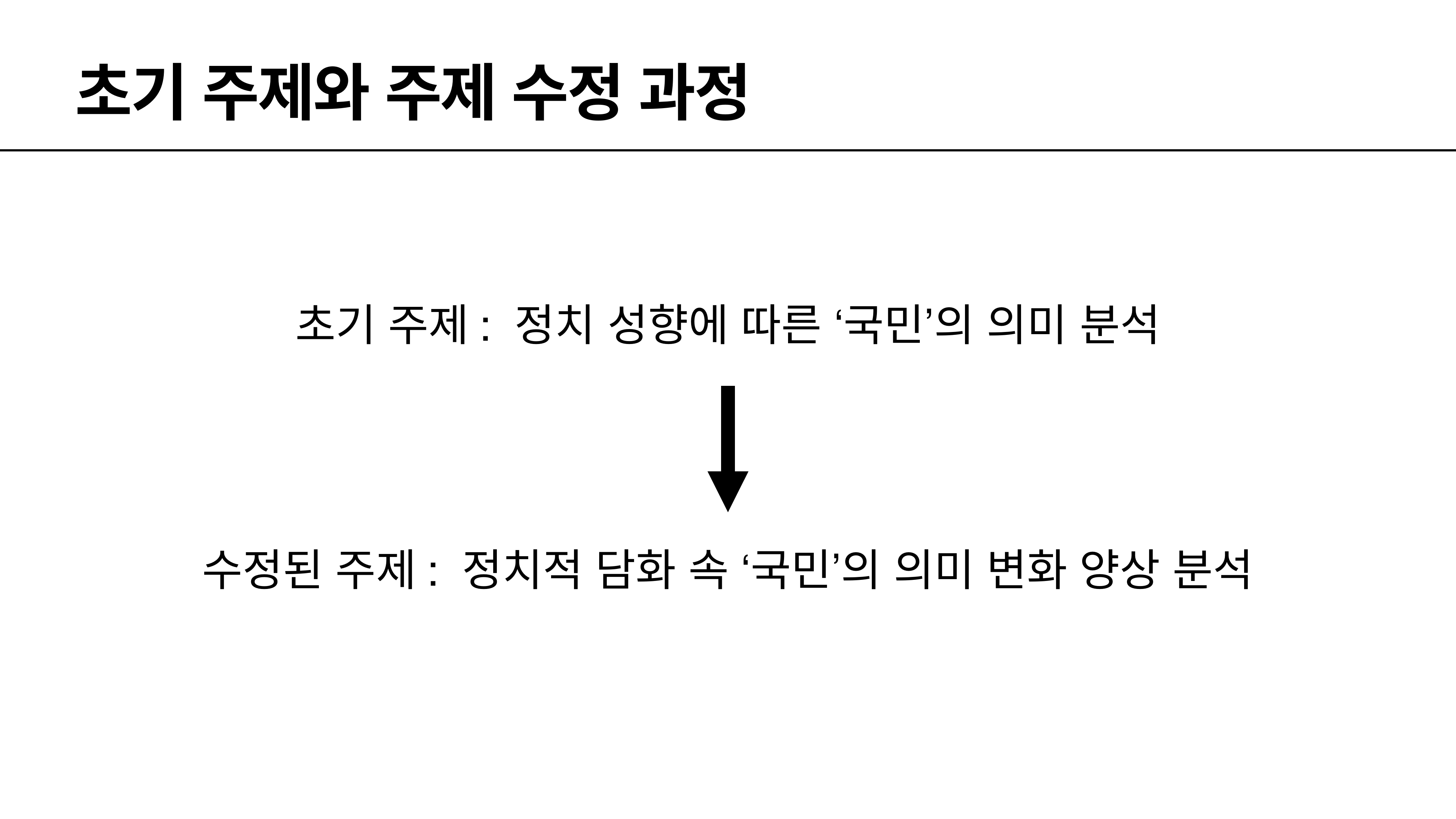

# 초기 주제와 주제 수정 과정

초기 주제: 정치 성향에 따른 ‘국민’의 의미 분석

수정된 주제: 정치적 담화 속 ‘국민’의 의미 변화 양상 분석